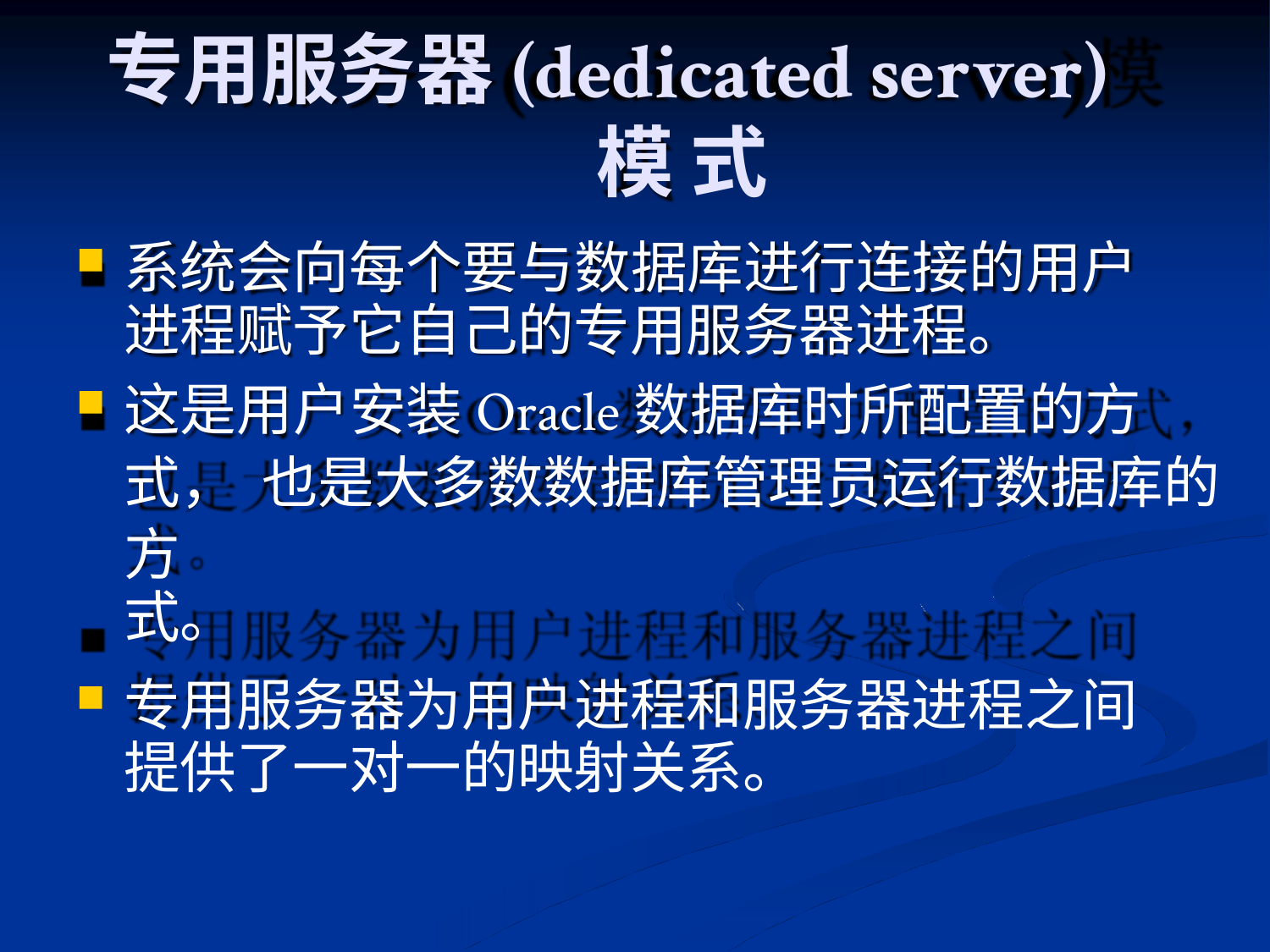

# 专用服务器(dedicated server)模 式

系统会向每个要与数据库进行连接的用户 进程赋予它自己的专用服务器进程。
这是用户安装Oracle数据库时所配置的方式，  也是大多数数据库管理员运行数据库的方
式。
专用服务器为用户进程和服务器进程之间 提供了一对一的映射关系。